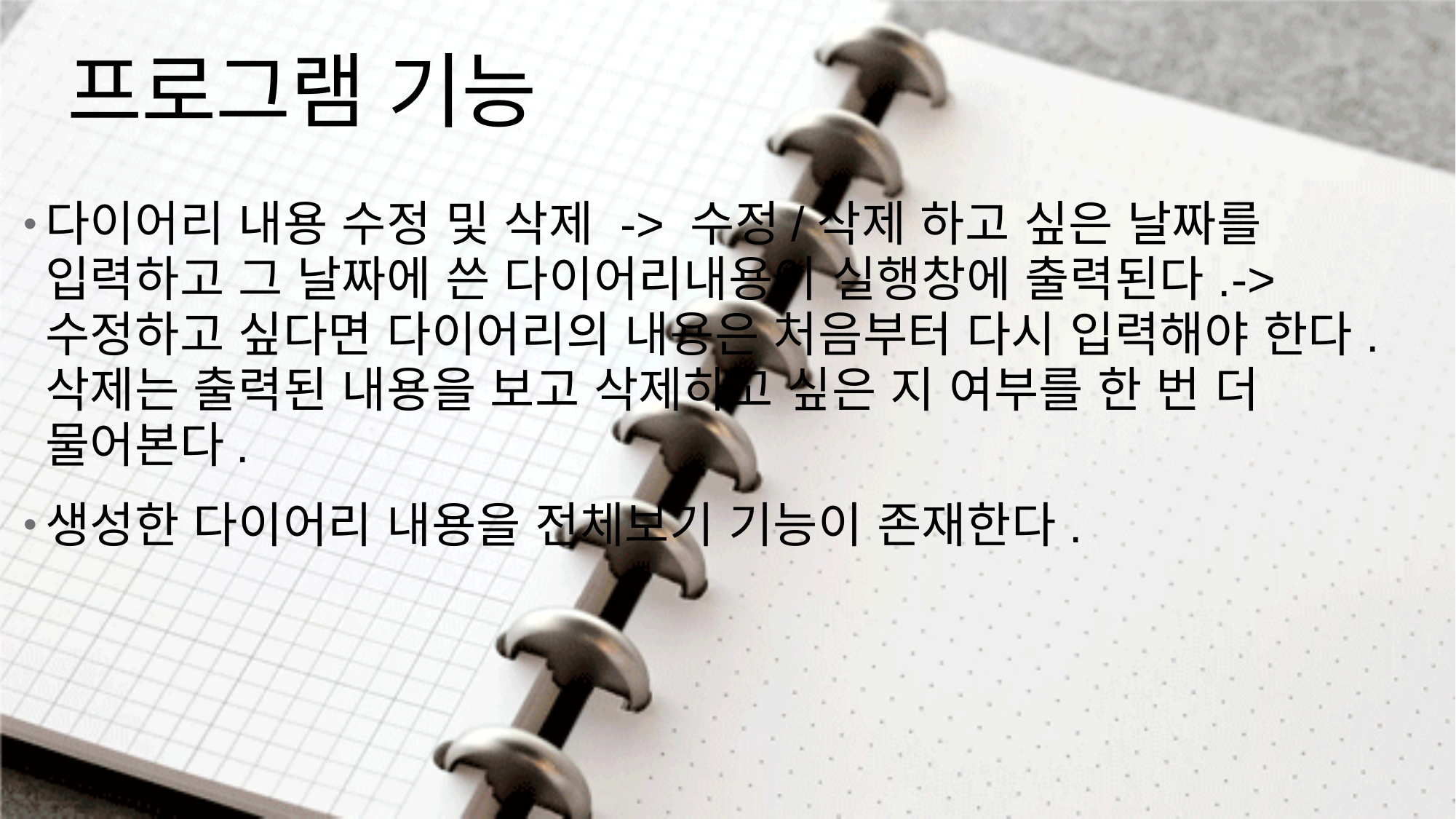

# 프로그램 기능
다이어리 내용 수정 및 삭제 -> 수정/삭제 하고 싶은 날짜를 입력하고 그 날짜에 쓴 다이어리내용이 실행창에 출력된다.-> 수정하고 싶다면 다이어리의 내용은 처음부터 다시 입력해야 한다. 삭제는 출력된 내용을 보고 삭제하고 싶은 지 여부를 한 번 더 물어본다.
생성한 다이어리 내용을 전체보기 기능이 존재한다.